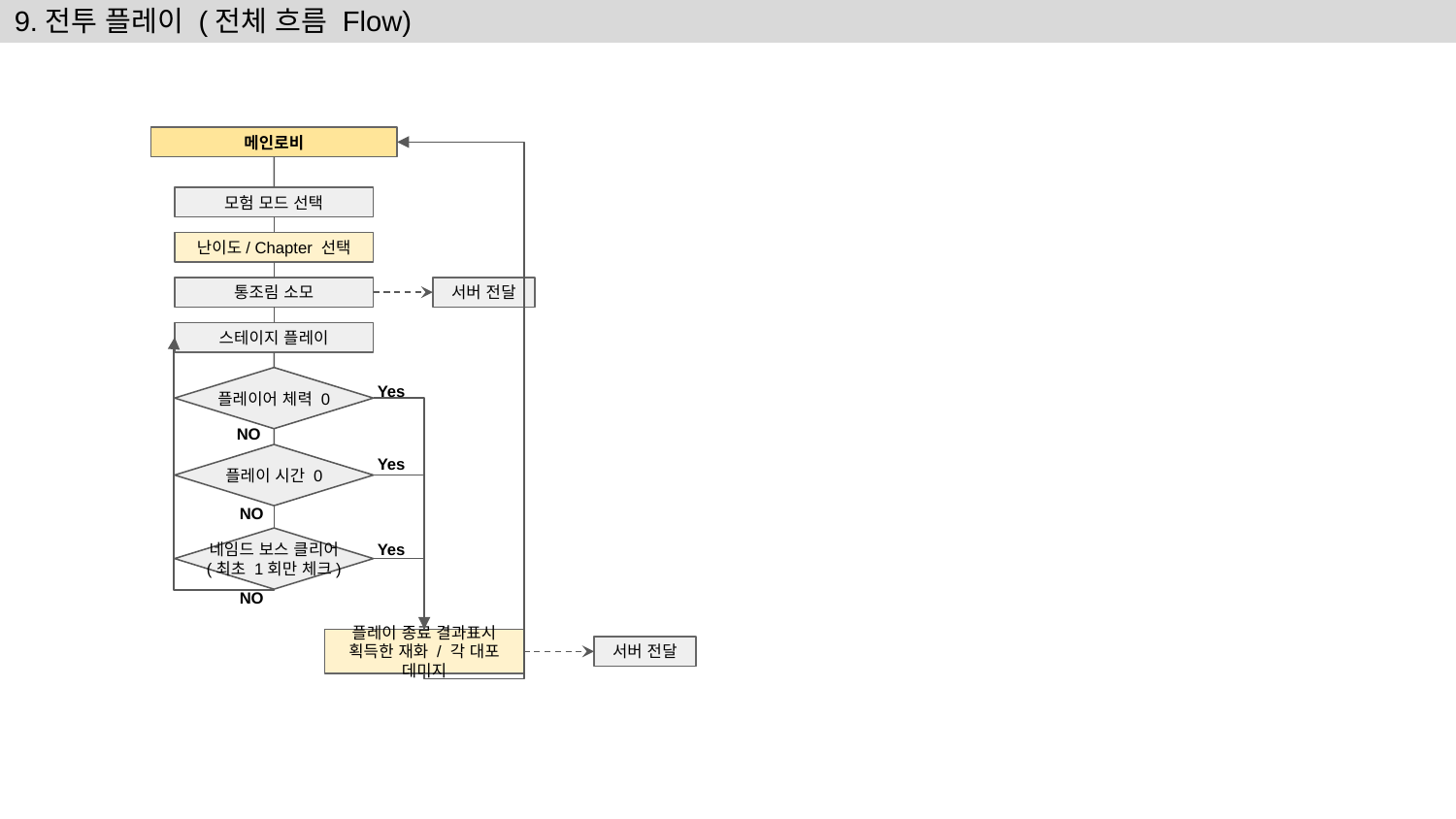

# 9.전투 플레이 (전체 흐름 Flow)
메인로비
모험 모드 선택
난이도/ Chapter 선택
통조림 소모
서버 전달
스테이지 플레이

플레이어 체력 0
Yes
NO

플레이 시간 0
Yes
NO

네임드 보스 클리어
(최초 1회만 체크)
Yes
NO
플레이 종료 결과표시
획득한 재화 / 각 대포 데미지
서버 전달